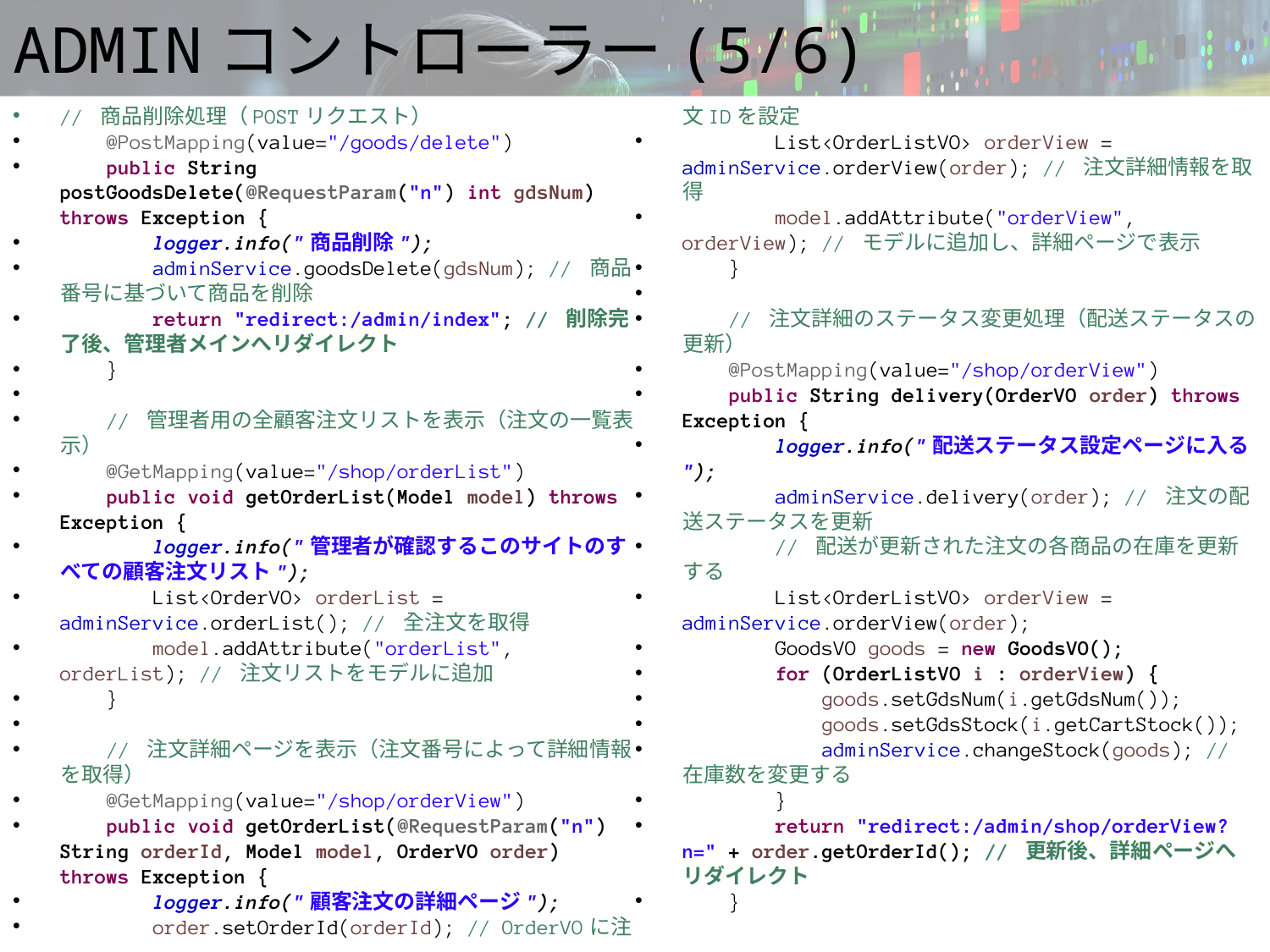

# ADMINコントローラー(5/6)
// 商品削除処理（POSTリクエスト）
    @PostMapping(value="/goods/delete")
    public String postGoodsDelete(@RequestParam("n") int gdsNum) throws Exception {
        logger.info("商品削除");
        adminService.goodsDelete(gdsNum); // 商品番号に基づいて商品を削除
        return "redirect:/admin/index"; // 削除完了後、管理者メインへリダイレクト
    }

    // 管理者用の全顧客注文リストを表示（注文の一覧表示）
    @GetMapping(value="/shop/orderList")
    public void getOrderList(Model model) throws Exception {
        logger.info("管理者が確認するこのサイトのすべての顧客注文リスト");
        List<OrderVO> orderList = adminService.orderList(); // 全注文を取得
        model.addAttribute("orderList", orderList); // 注文リストをモデルに追加
    }

    // 注文詳細ページを表示（注文番号によって詳細情報を取得）
    @GetMapping(value="/shop/orderView")
    public void getOrderList(@RequestParam("n") String orderId, Model model, OrderVO order) throws Exception {
        logger.info("顧客注文の詳細ページ");
        order.setOrderId(orderId); // OrderVOに注文IDを設定
        List<OrderListVO> orderView = adminService.orderView(order); // 注文詳細情報を取得
        model.addAttribute("orderView", orderView); // モデルに追加し、詳細ページで表示
    }

    // 注文詳細のステータス変更処理（配送ステータスの更新）
    @PostMapping(value="/shop/orderView")
    public String delivery(OrderVO order) throws Exception {
        logger.info("配送ステータス設定ページに入る");
        adminService.delivery(order); // 注文の配送ステータスを更新
        // 配送が更新された注文の各商品の在庫を更新する
        List<OrderListVO> orderView = adminService.orderView(order);
        GoodsVO goods = new GoodsVO();
        for (OrderListVO i : orderView) {
            goods.setGdsNum(i.getGdsNum());
            goods.setGdsStock(i.getCartStock());
            adminService.changeStock(goods); // 在庫数を変更する
        }
        return "redirect:/admin/shop/orderView?n=" + order.getOrderId(); // 更新後、詳細ページへリダイレクト
    }